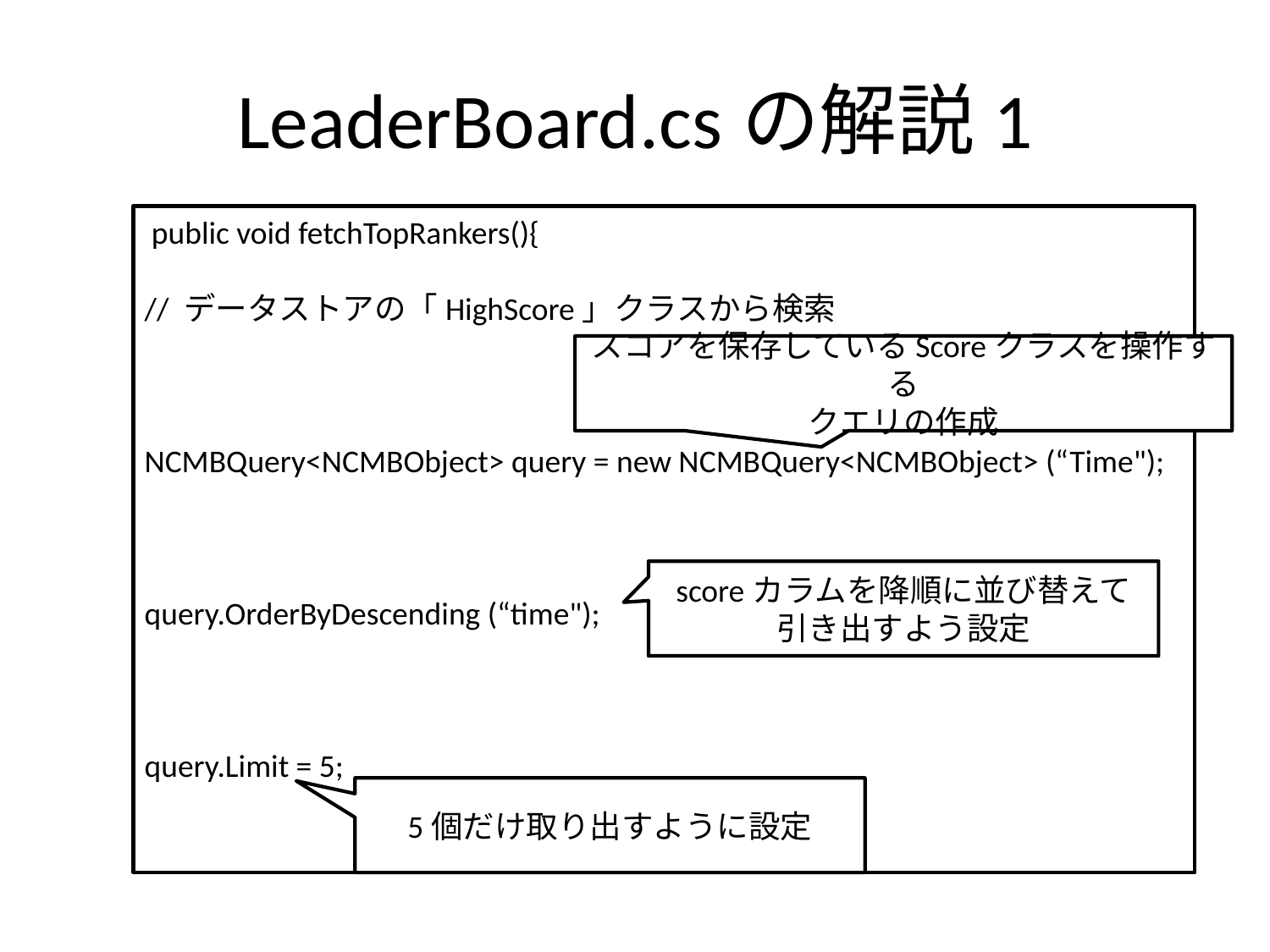

# LeaderBoard.csの解説1
 public void fetchTopRankers(){

// データストアの「HighScore」クラスから検索

NCMBQuery<NCMBObject> query = new NCMBQuery<NCMBObject> (“Time");

query.OrderByDescending (“time");

query.Limit = 5;

スコアを保存しているScoreクラスを操作する
クエリの作成
scoreカラムを降順に並び替えて
引き出すよう設定
5個だけ取り出すように設定